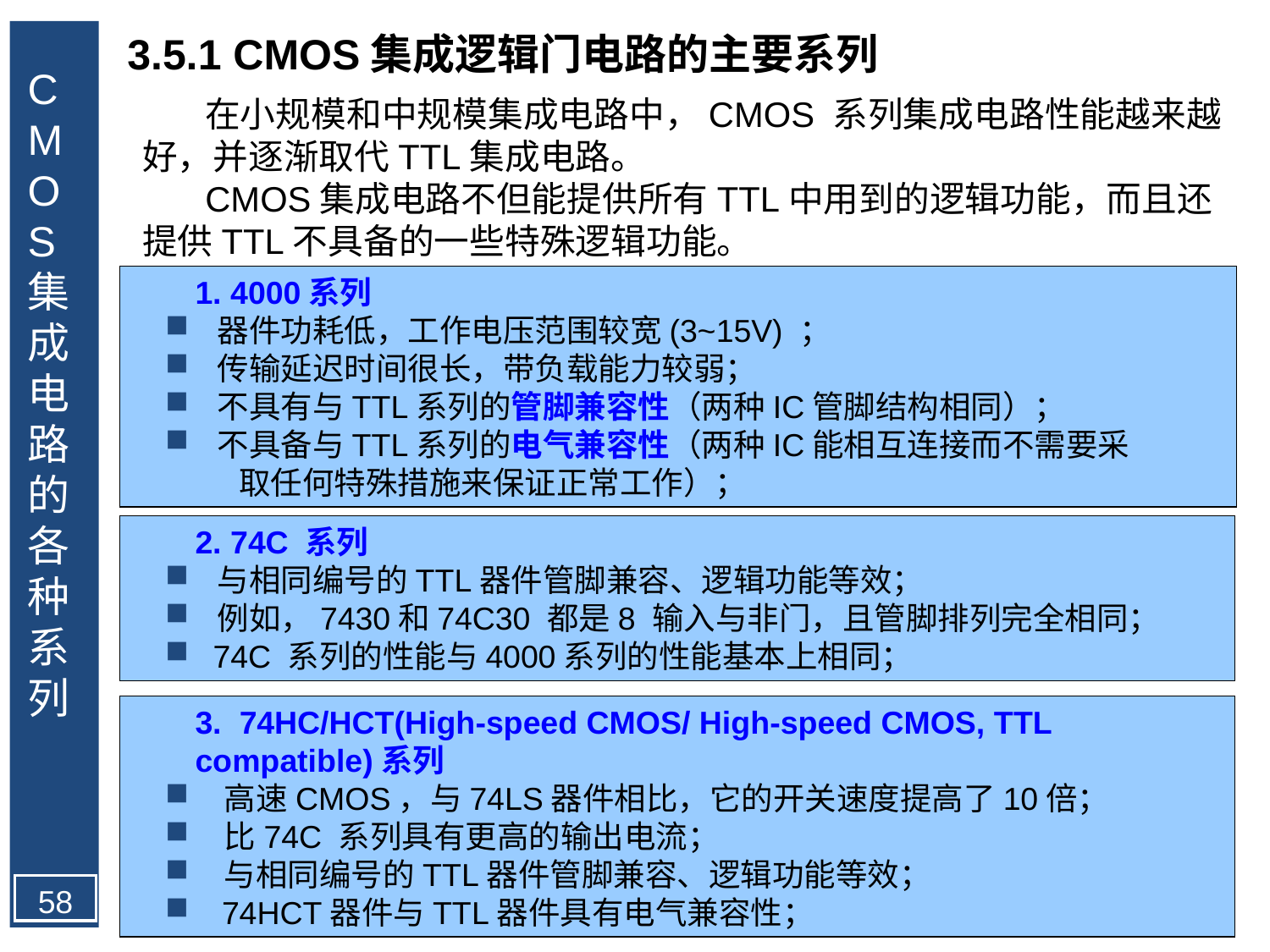

CMOS集成电路的各种系列
3.5.1 CMOS集成逻辑门电路的主要系列
在小规模和中规模集成电路中，CMOS 系列集成电路性能越来越好，并逐渐取代TTL集成电路。
CMOS集成电路不但能提供所有TTL中用到的逻辑功能，而且还提供TTL不具备的一些特殊逻辑功能。
1. 4000系列
  器件功耗低，工作电压范围较宽(3~15V) ；
  传输延迟时间很长，带负载能力较弱；
  不具有与TTL系列的管脚兼容性（两种IC管脚结构相同）；
  不具备与TTL系列的电气兼容性（两种IC能相互连接而不需要采
     取任何特殊措施来保证正常工作）；
2. 74C 系列
  与相同编号的TTL器件管脚兼容、逻辑功能等效；
  例如，7430和74C30 都是8 输入与非门，且管脚排列完全相同；
  74C 系列的性能与4000系列的性能基本上相同；
3.  74HC/HCT(High-speed CMOS/ High-speed CMOS, TTL compatible)系列
   高速CMOS，与74LS器件相比，它的开关速度提高了10倍；
   比74C 系列具有更高的输出电流；
   与相同编号的TTL器件管脚兼容、逻辑功能等效；
   74HCT器件与TTL器件具有电气兼容性；
58